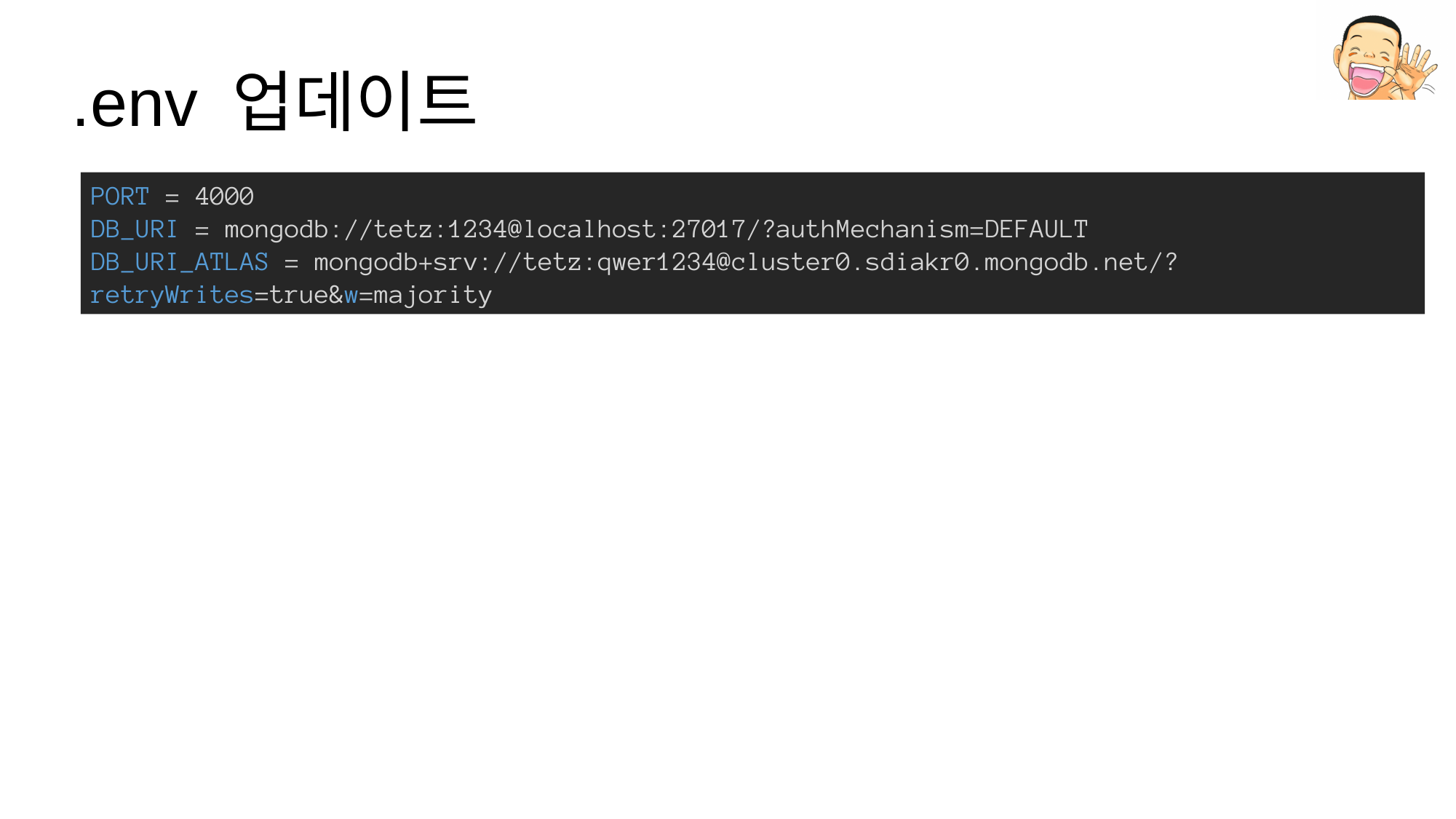

# .env 업데이트
PORT = 4000
DB_URI = mongodb://tetz:1234@localhost:27017/?authMechanism=DEFAULT
DB_URI_ATLAS = mongodb+srv://tetz:qwer1234@cluster0.sdiakr0.mongodb.net/?retryWrites=true&w=majority